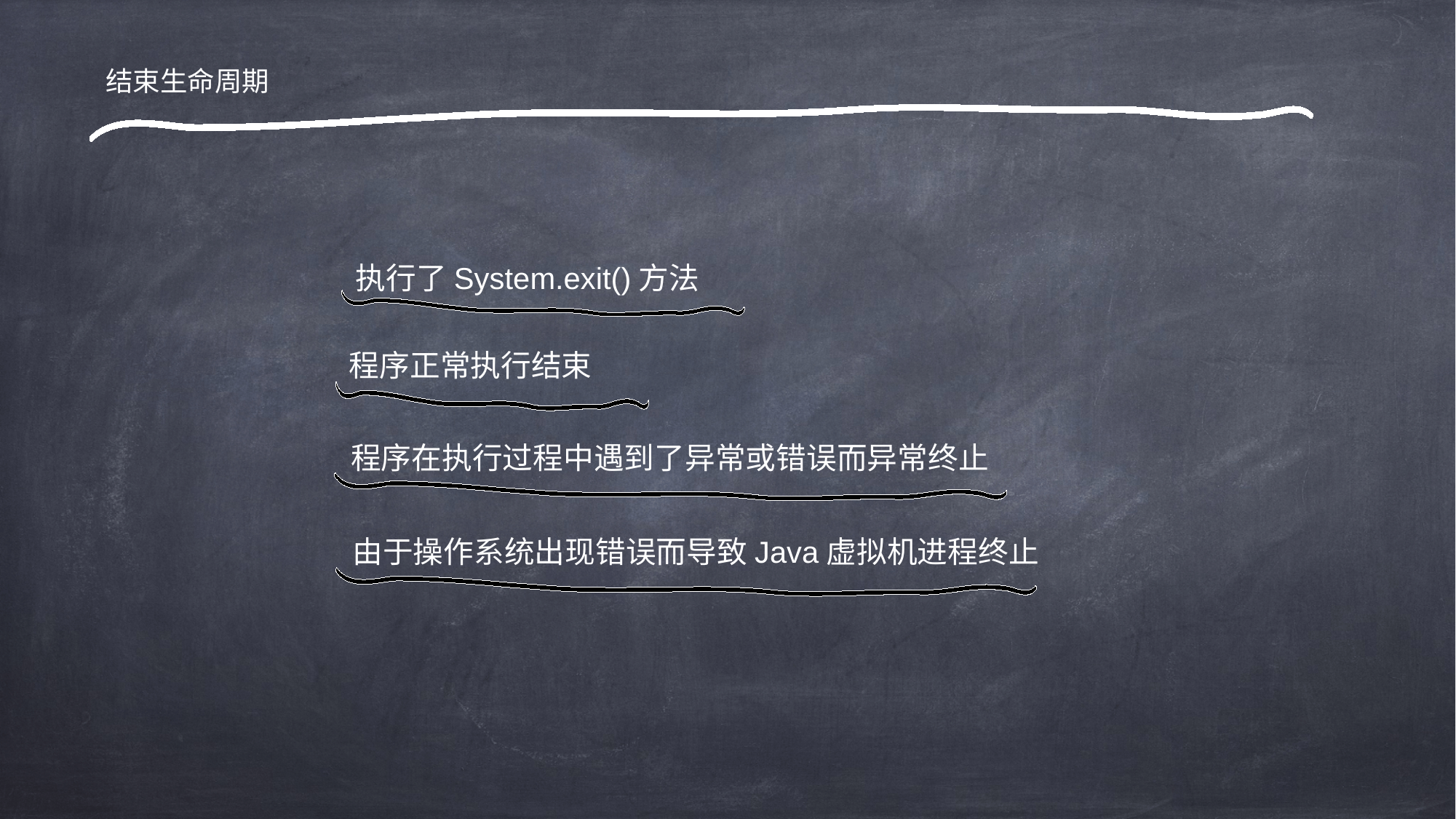

结束生命周期

执行了System.exit()方法

程序正常执行结束

程序在执行过程中遇到了异常或错误而异常终止

由于操作系统出现错误而导致Java虚拟机进程终止